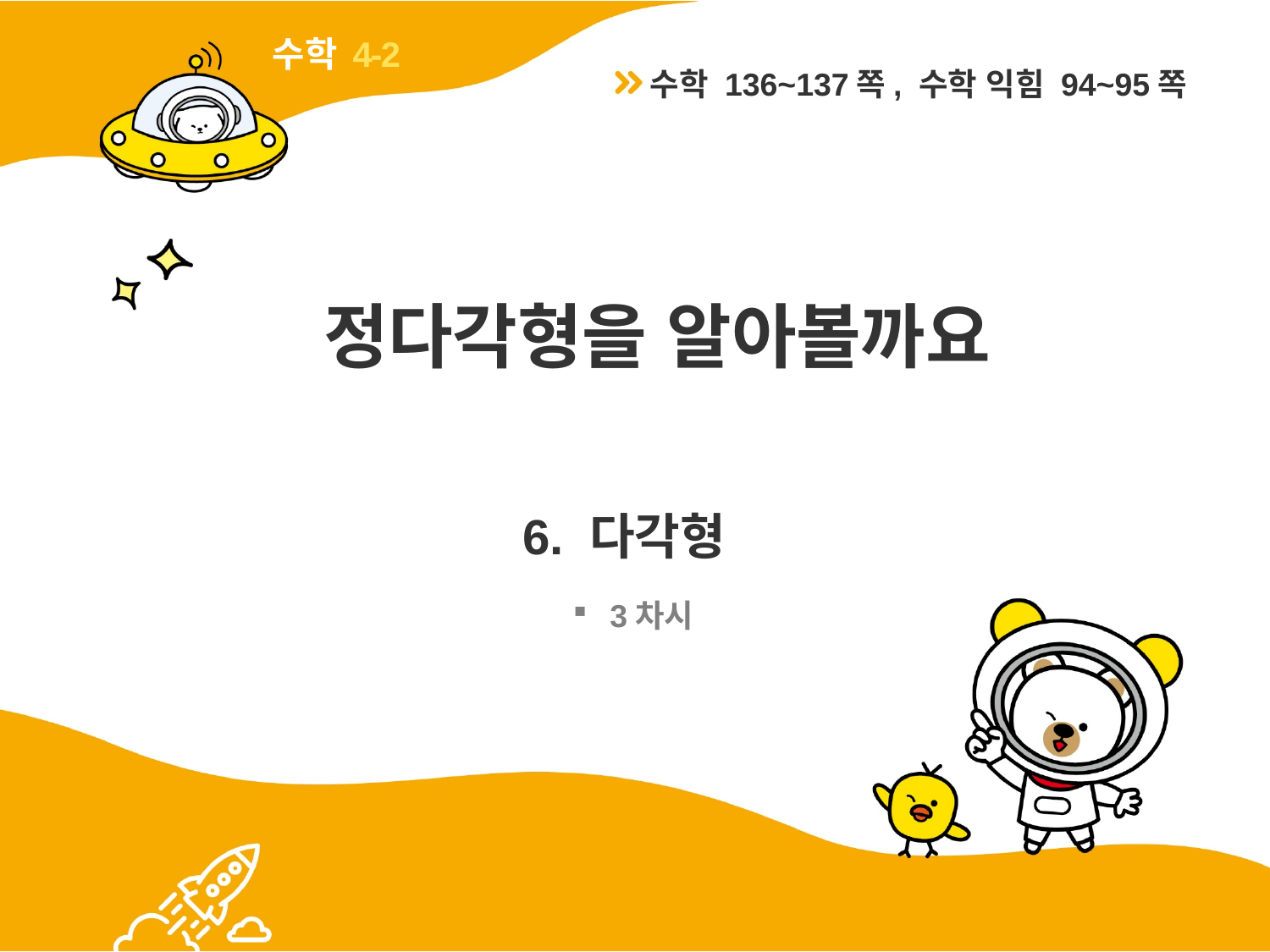

4-2
수학 136~137쪽, 수학 익힘 94~95쪽
# 정다각형을 알아볼까요
6. 다각형
3차시